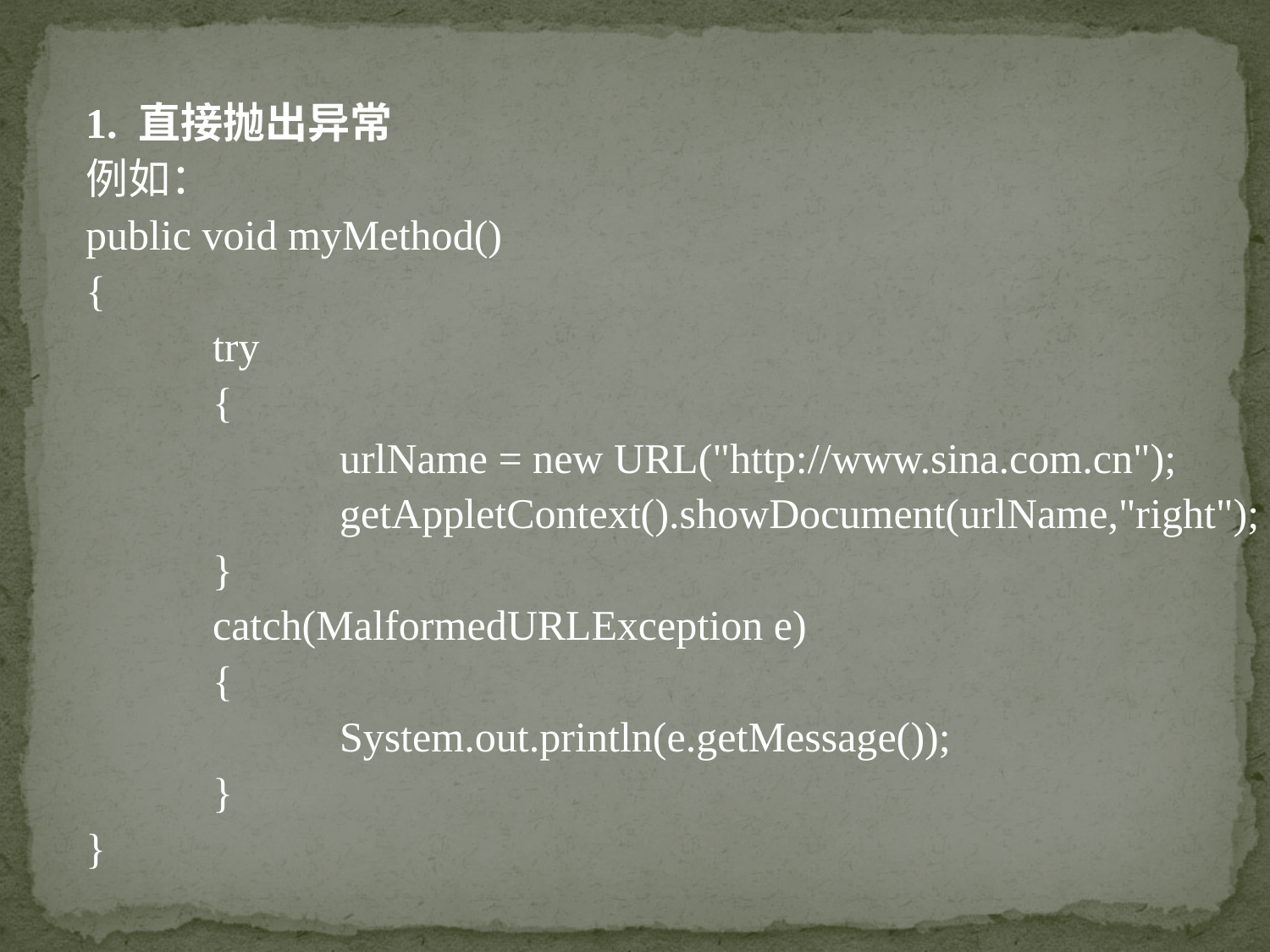

1. 直接抛出异常
例如：
public void myMethod()
{
	try
	{
		urlName = new URL("http://www.sina.com.cn");
		getAppletContext().showDocument(urlName,"right");
	}
	catch(MalformedURLException e)
	{
		System.out.println(e.getMessage());
	}
}